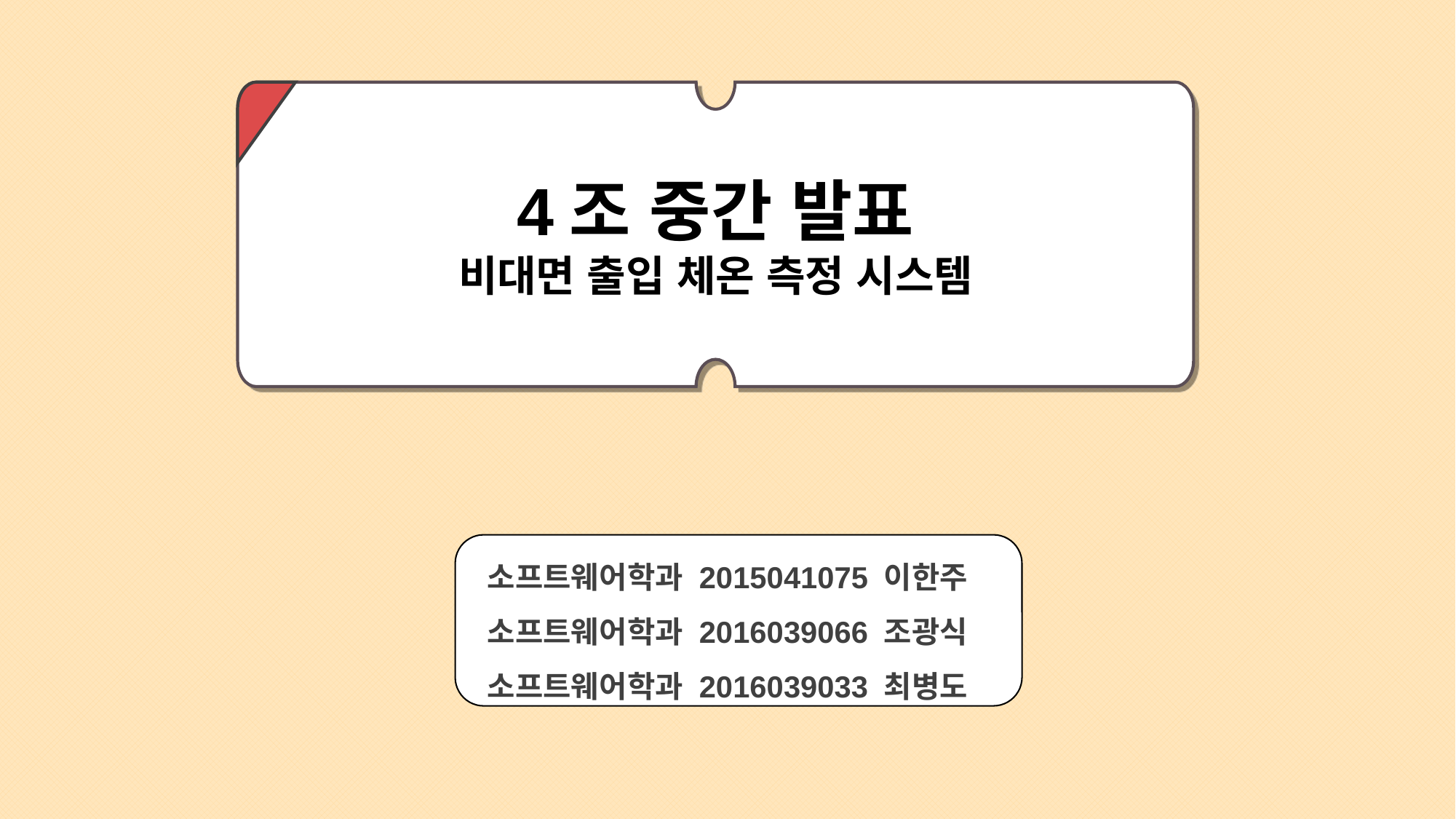

4조 중간 발표
비대면 출입 체온 측정 시스템

소프트웨어학과 2015041075 이한주
소프트웨어학과 2016039066 조광식
소프트웨어학과 2016039033 최병도